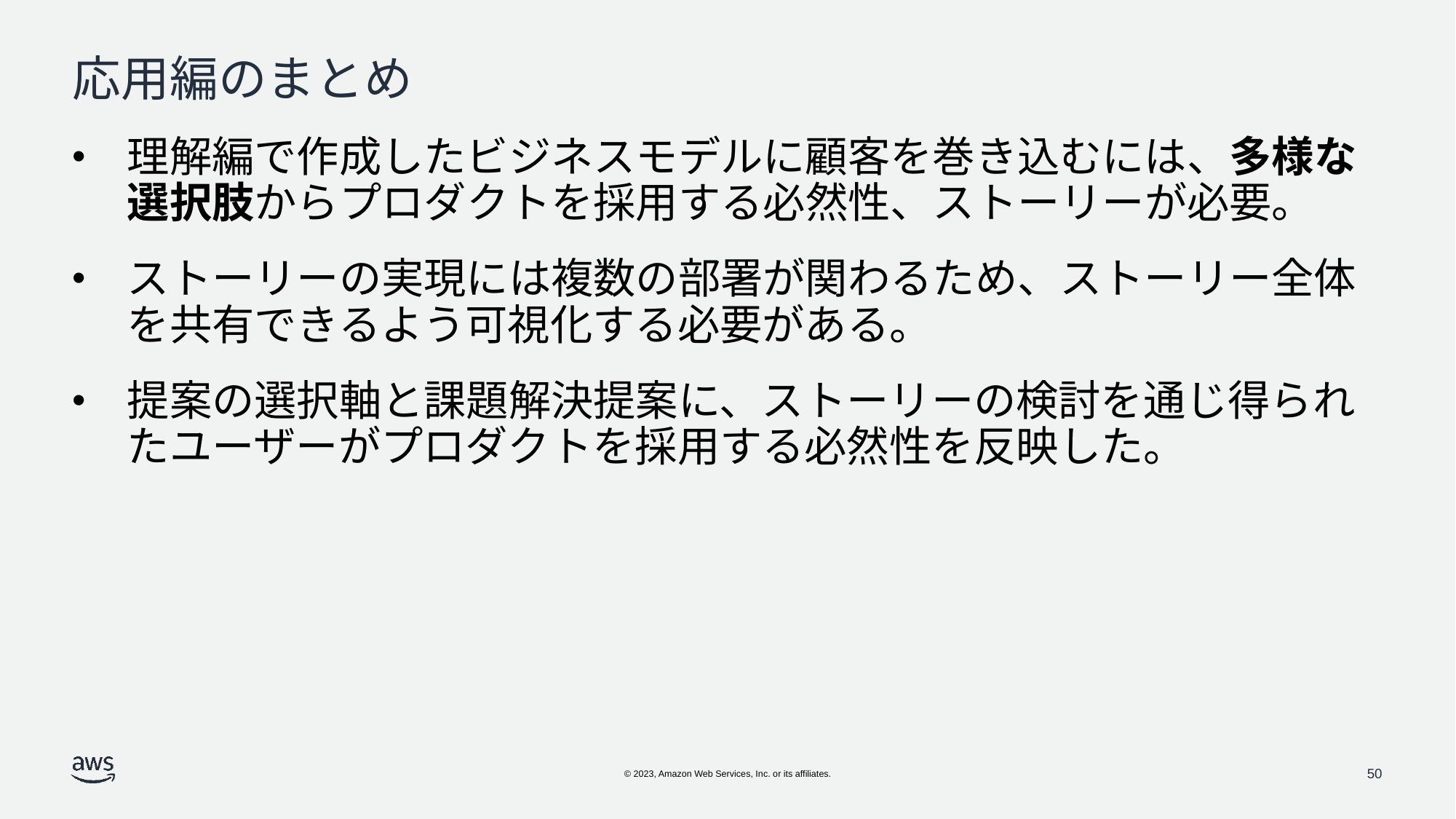

# 応用編のまとめ
理解編で作成したビジネスモデルに顧客を巻き込むには、多様な選択肢からプロダクトを採用する必然性、ストーリーが必要。
ストーリーの実現には複数の部署が関わるため、ストーリー全体を共有できるよう可視化する必要がある。
提案の選択軸と課題解決提案に、ストーリーの検討を通じ得られたユーザーがプロダクトを採用する必然性を反映した。
50